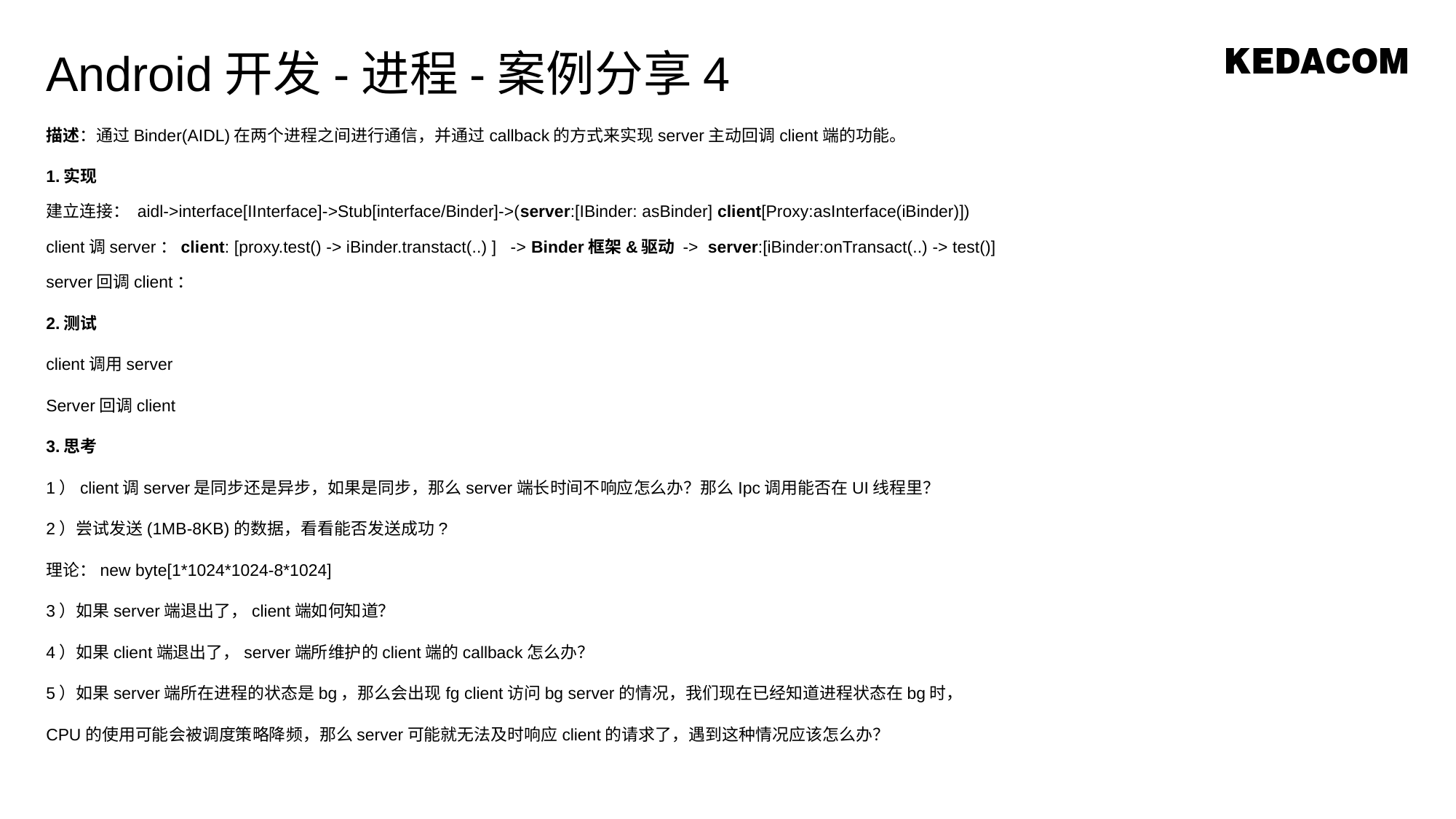

Android开发-进程-案例分享4
描述：通过Binder(AIDL)在两个进程之间进行通信，并通过callback的方式来实现server主动回调client端的功能。
1.实现
建立连接： aidl->interface[IInterface]->Stub[interface/Binder]->(server:[IBinder: asBinder] client[Proxy:asInterface(iBinder)])
client调server：client: [proxy.test() -> iBinder.transtact(..) ]   -> Binder框架&驱动 ->  server:[iBinder:onTransact(..) -> test()]
server回调client：
2.测试
client调用server
Server回调client
3.思考
1）client调server是同步还是异步，如果是同步，那么server端长时间不响应怎么办？那么Ipc调用能否在UI线程里？
2）尝试发送(1MB-8KB)的数据，看看能否发送成功?
理论：new byte[1*1024*1024-8*1024]
3）如果server端退出了，client端如何知道？
4）如果client端退出了，server端所维护的client端的callback怎么办？
5）如果server端所在进程的状态是bg，那么会出现fg client访问bg server的情况，我们现在已经知道进程状态在bg时，
CPU的使用可能会被调度策略降频，那么server可能就无法及时响应client的请求了，遇到这种情况应该怎么办？